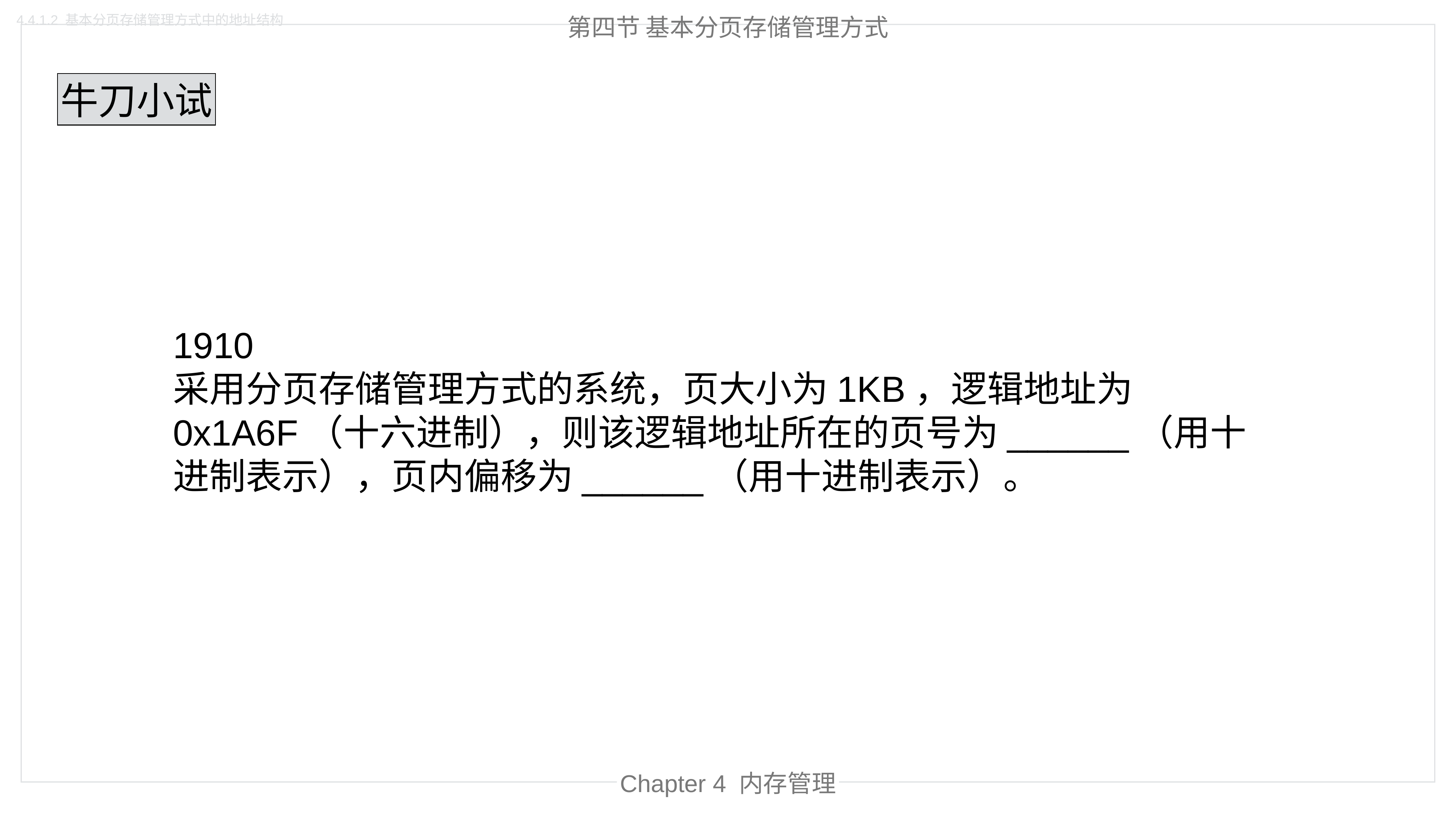

第四节 基本分页存储管理方式
4.4.1.2 基本分页存储管理方式中的地址结构

牛刀小试
1910
采用分页存储管理方式的系统，页大小为1KB，逻辑地址为0x1A6F（十六进制），则该逻辑地址所在的页号为______（用十进制表示），页内偏移为______（用十进制表示）。
Chapter 4 内存管理